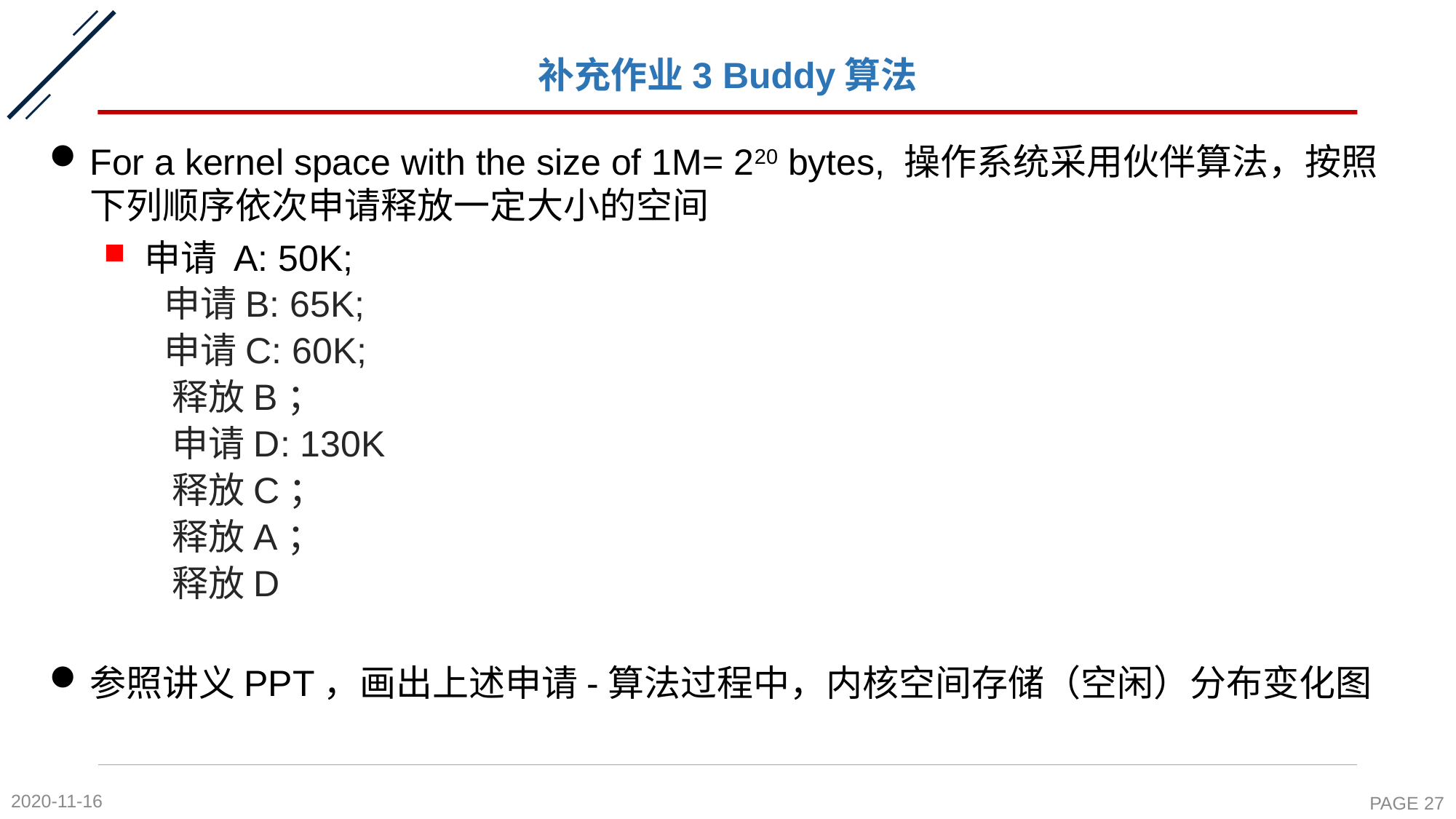

# 补充作业3 Buddy算法
For a kernel space with the size of 1M= 220 bytes, 操作系统采用伙伴算法，按照下列顺序依次申请释放一定大小的空间
申请 A: 50K;
             申请B: 65K;
             申请C: 60K;
              释放B；
              申请D: 130K
              释放C；
              释放A；
              释放D

参照讲义PPT，画出上述申请-算法过程中，内核空间存储（空闲）分布变化图

2020-11-16
PAGE 27